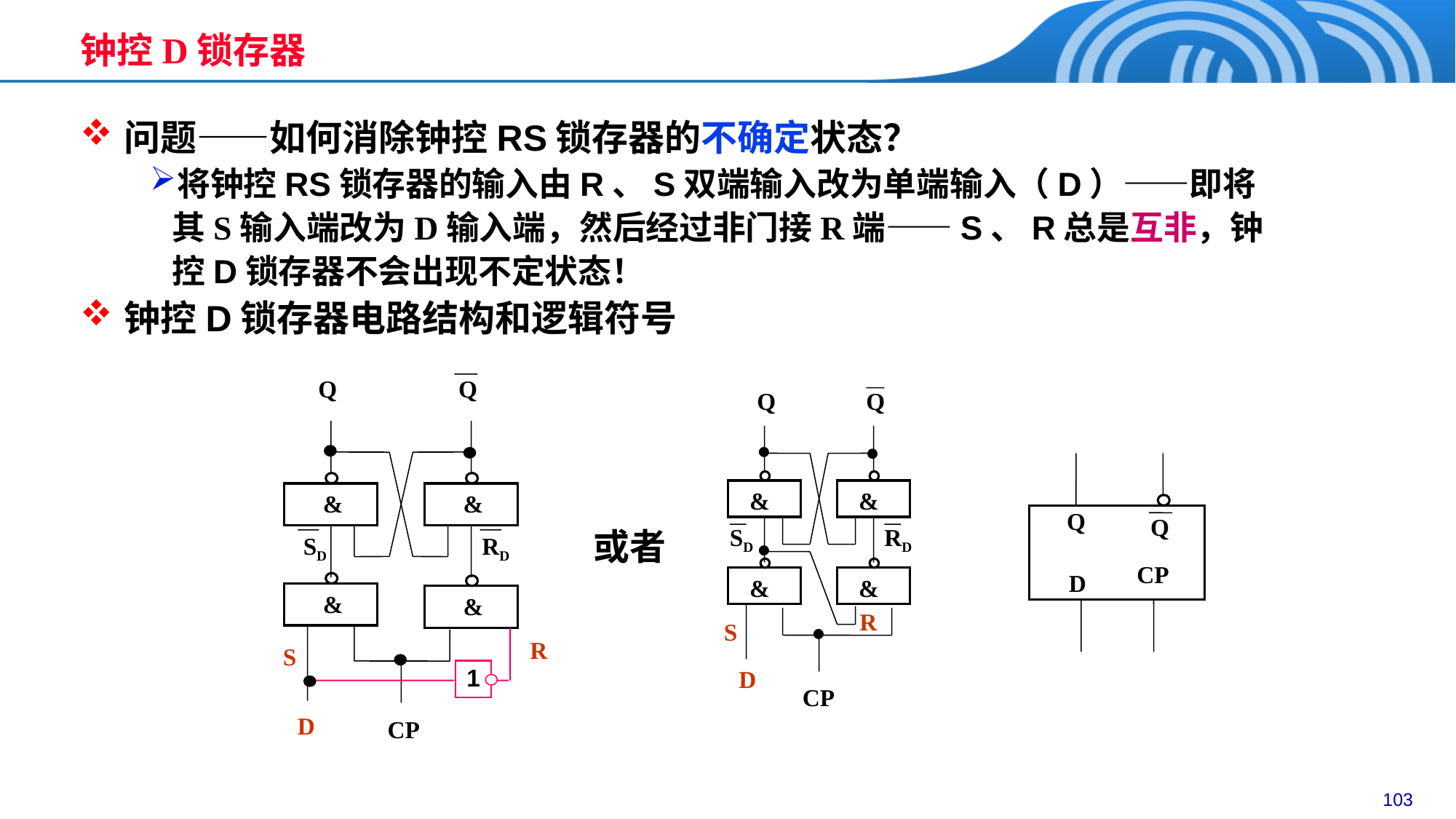

钟控D锁存器
问题——如何消除钟控RS锁存器的不确定状态？
将钟控RS锁存器的输入由R、S双端输入改为单端输入（D）——即将其S输入端改为D输入端，然后经过非门接R端——S、R总是互非，钟控D锁存器不会出现不定状态！
钟控D锁存器电路结构和逻辑符号
Q
Q

&

&
SD

RD

&

&

R
S

1

D
CP
Q
Q

&

&
SD

RD

&

&

D
CP
R
S

Q

Q

CP
D

或者